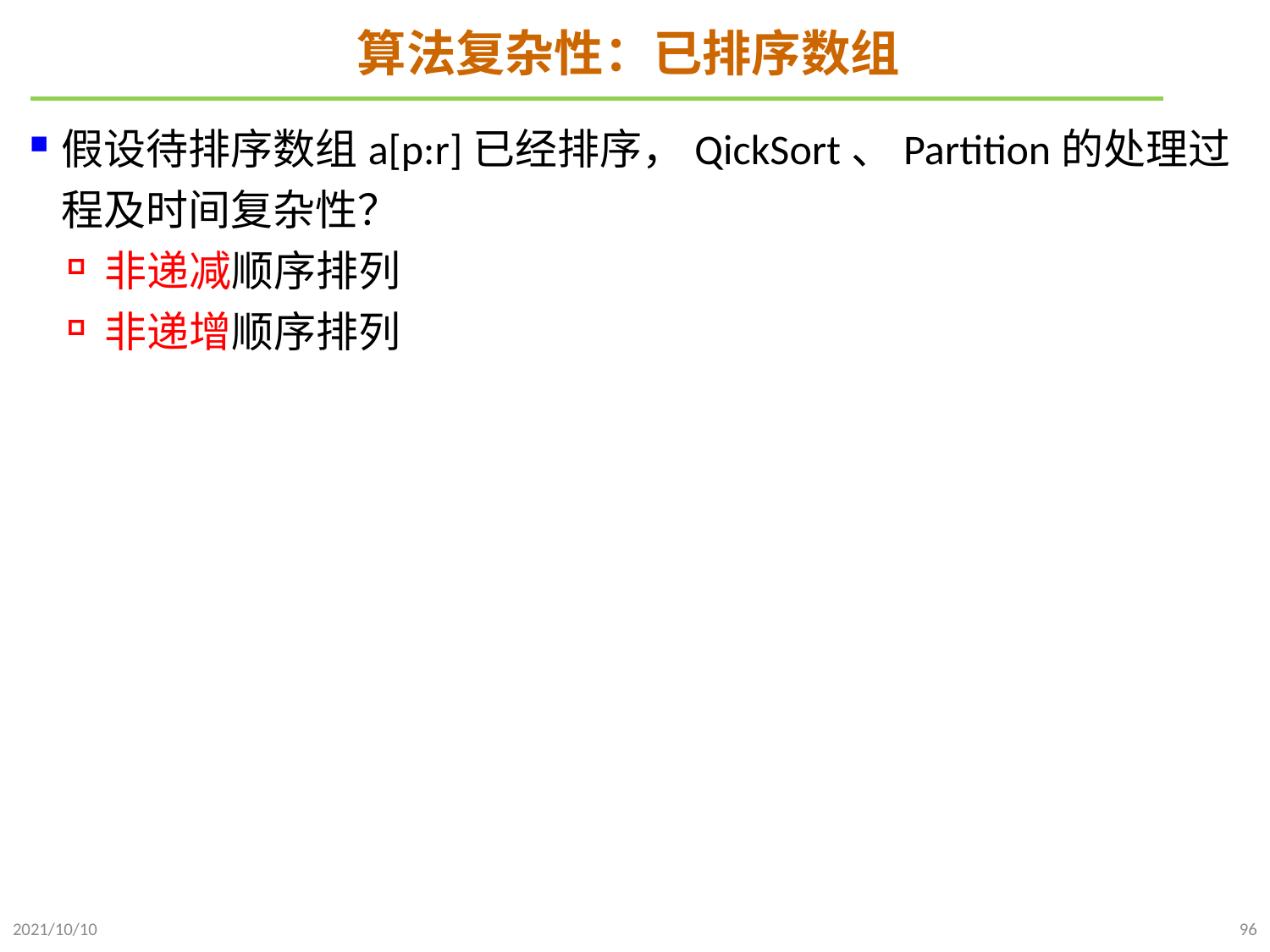

# 算法复杂性：已排序数组
假设待排序数组a[p:r]已经排序，QickSort、Partition的处理过程及时间复杂性？
非递减顺序排列
非递增顺序排列

2021/10/10
96